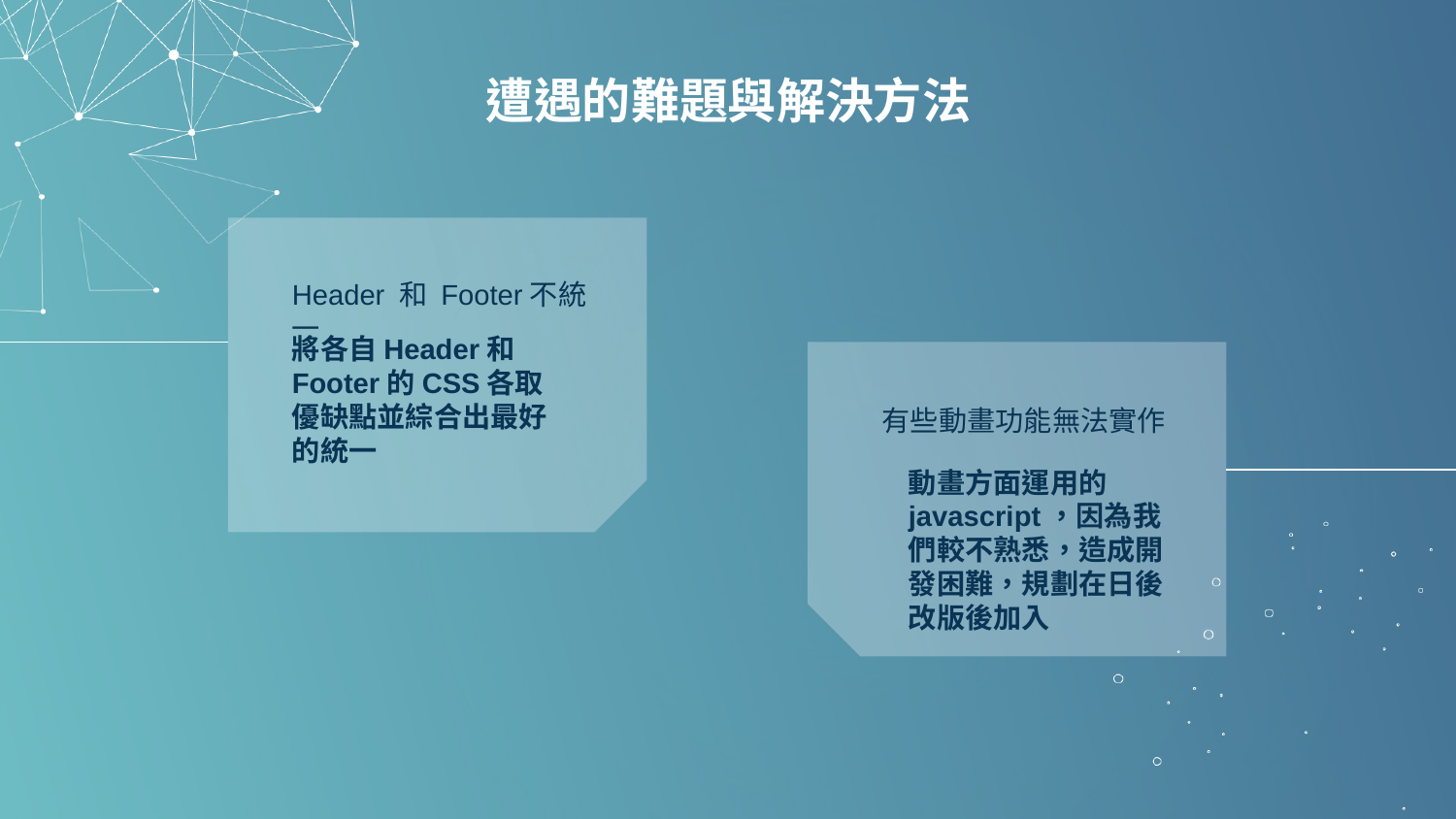

# 遭遇的難題與解決方法

Header 和 Footer不統一

將各自Header和Footer的CSS各取優缺點並綜合出最好的統一
有些動畫功能無法實作

動畫方面運用的javascript，因為我們較不熟悉，造成開發困難，規劃在日後改版後加入